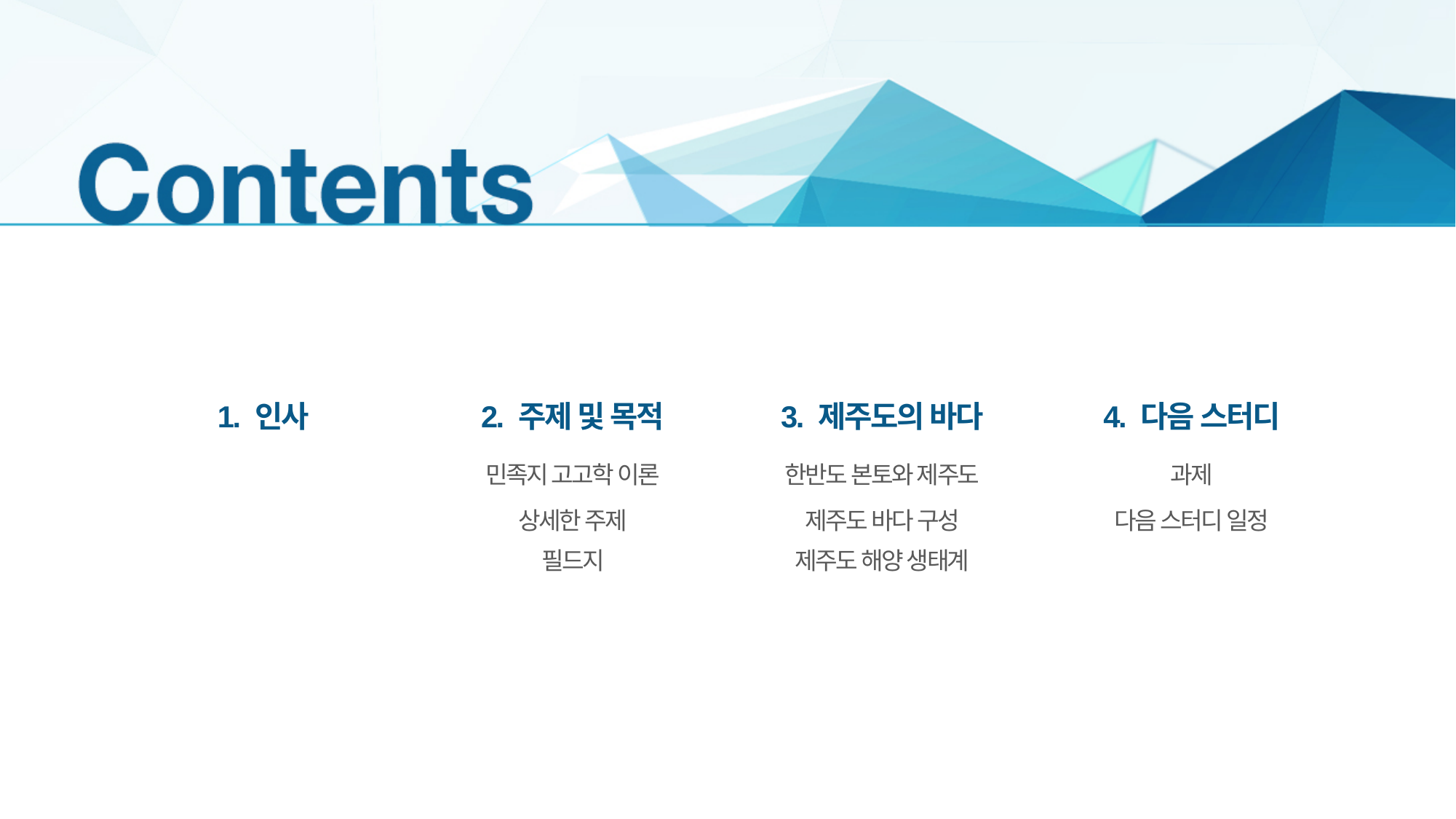

1. 인사
2. 주제 및 목적
민족지 고고학 이론
상세한 주제
3. 제주도의 바다
한반도 본토와 제주도
제주도 바다 구성
4. 다음 스터디
과제
다음 스터디 일정
필드지
제주도 해양 생태계